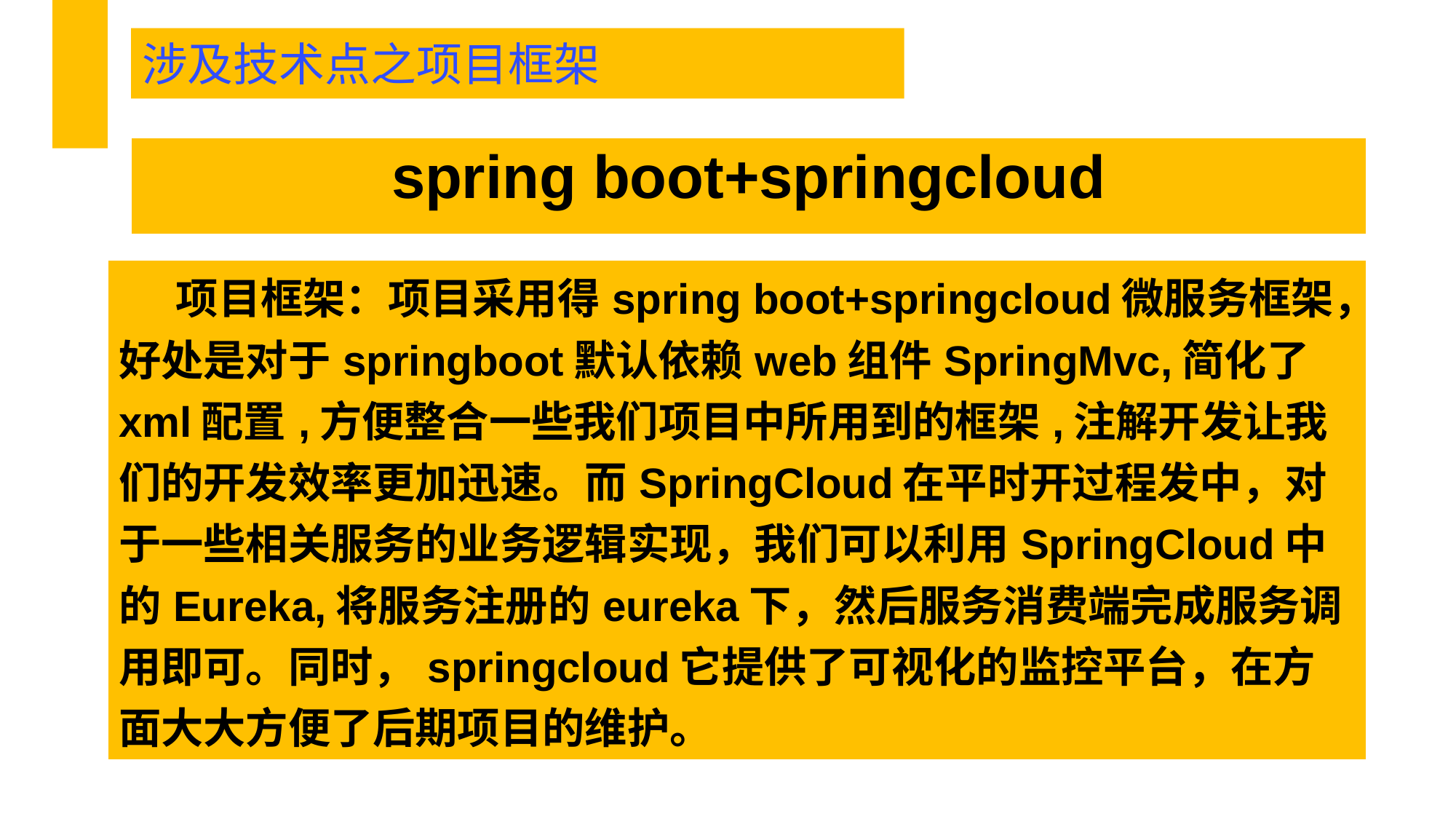

涉及技术点之项目框架
| spring boot+springcloud |
| --- |
| 项目框架：项目采用得spring boot+springcloud微服务框架，好处是对于springboot默认依赖web组件SpringMvc,简化了xml配置,方便整合一些我们项目中所用到的框架,注解开发让我们的开发效率更加迅速。而SpringCloud在平时开过程发中，对于一些相关服务的业务逻辑实现，我们可以利用SpringCloud中的Eureka,将服务注册的eureka下，然后服务消费端完成服务调用即可。同时，springcloud它提供了可视化的监控平台，在方面大大方便了后期项目的维护。 |
| --- |